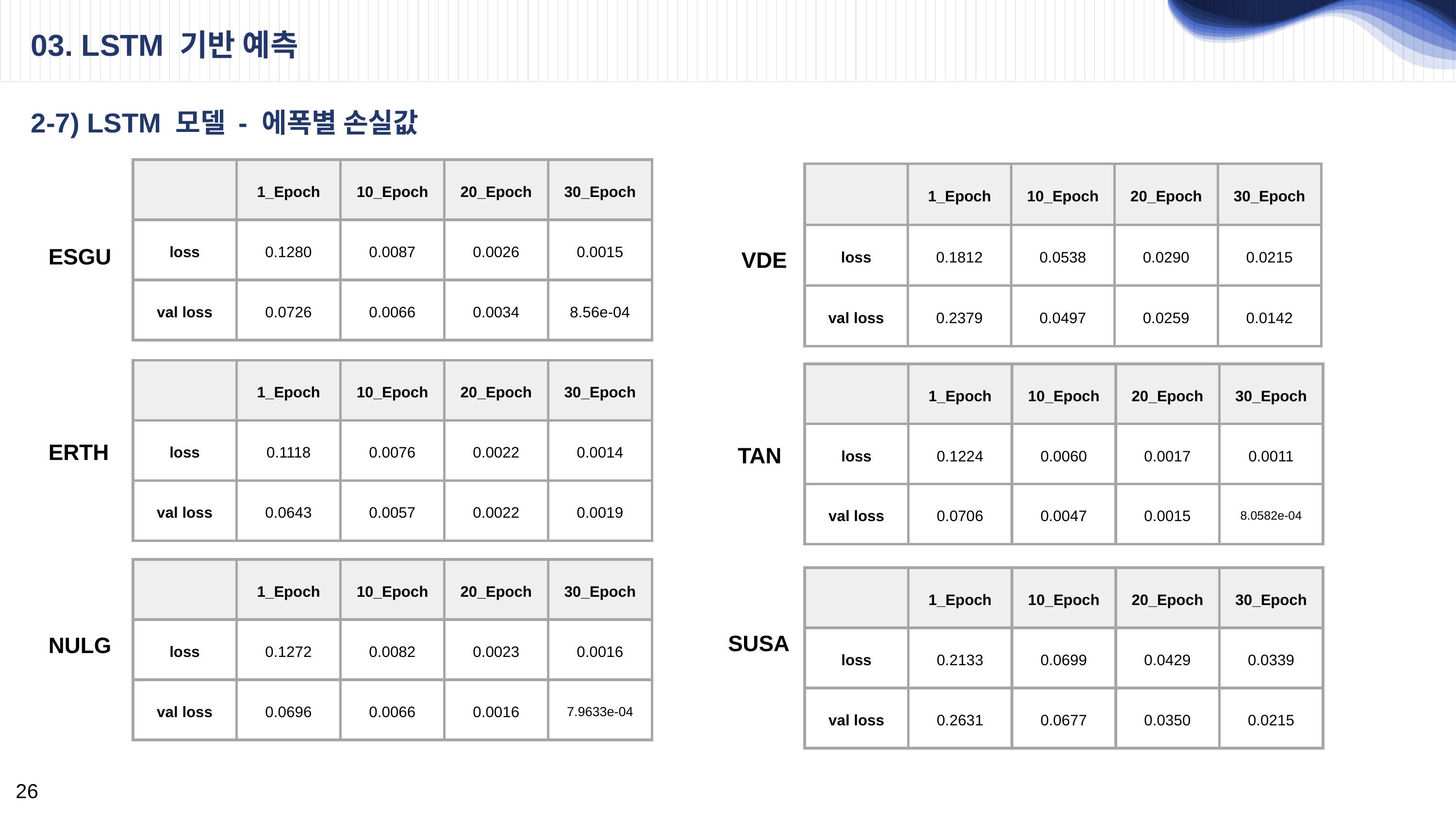

03. LSTM 기반 예측
2-7) LSTM 모델 - 에폭별 손실값
|  | 1\_Epoch | 10\_Epoch | 20\_Epoch | 30\_Epoch |
| --- | --- | --- | --- | --- |
| loss | 0.1280 | 0.0087 | 0.0026 | 0.0015 |
| val loss | 0.0726 | 0.0066 | 0.0034 | 8.56e-04 |
|  | 1\_Epoch | 10\_Epoch | 20\_Epoch | 30\_Epoch |
| --- | --- | --- | --- | --- |
| loss | 0.1812 | 0.0538 | 0.0290 | 0.0215 |
| val loss | 0.2379 | 0.0497 | 0.0259 | 0.0142 |
ESGU
VDE
|  | 1\_Epoch | 10\_Epoch | 20\_Epoch | 30\_Epoch |
| --- | --- | --- | --- | --- |
| loss | 0.1118 | 0.0076 | 0.0022 | 0.0014 |
| val loss | 0.0643 | 0.0057 | 0.0022 | 0.0019 |
|  | 1\_Epoch | 10\_Epoch | 20\_Epoch | 30\_Epoch |
| --- | --- | --- | --- | --- |
| loss | 0.1224 | 0.0060 | 0.0017 | 0.0011 |
| val loss | 0.0706 | 0.0047 | 0.0015 | 8.0582e-04 |
ERTH
TAN
|  | 1\_Epoch | 10\_Epoch | 20\_Epoch | 30\_Epoch |
| --- | --- | --- | --- | --- |
| loss | 0.1272 | 0.0082 | 0.0023 | 0.0016 |
| val loss | 0.0696 | 0.0066 | 0.0016 | 7.9633e-04 |
|  | 1\_Epoch | 10\_Epoch | 20\_Epoch | 30\_Epoch |
| --- | --- | --- | --- | --- |
| loss | 0.2133 | 0.0699 | 0.0429 | 0.0339 |
| val loss | 0.2631 | 0.0677 | 0.0350 | 0.0215 |
SUSA
NULG
26